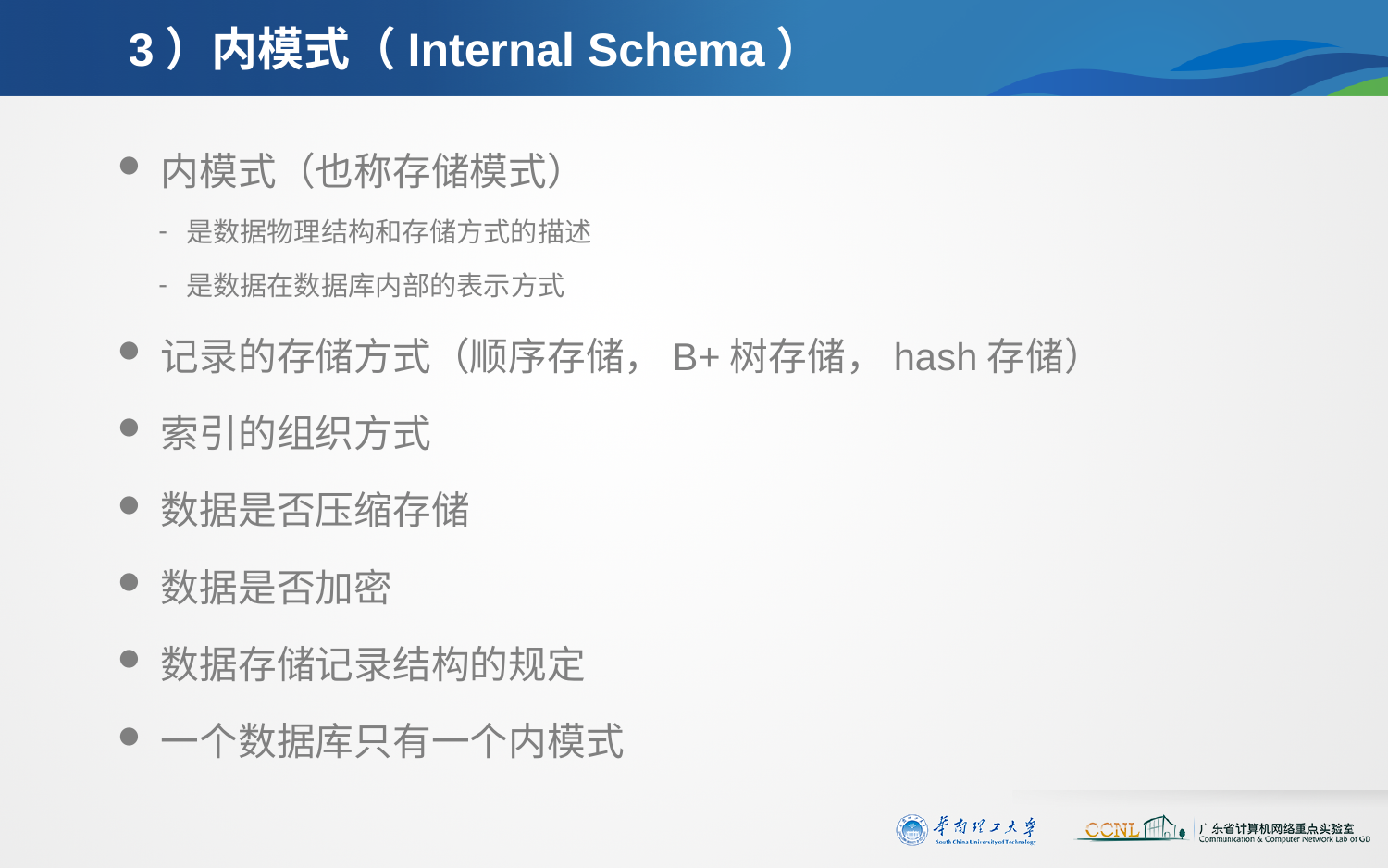

# 3）内模式（Internal Schema）
内模式（也称存储模式）
是数据物理结构和存储方式的描述
是数据在数据库内部的表示方式
记录的存储方式（顺序存储，B+树存储，hash存储）
索引的组织方式
数据是否压缩存储
数据是否加密
数据存储记录结构的规定
一个数据库只有一个内模式